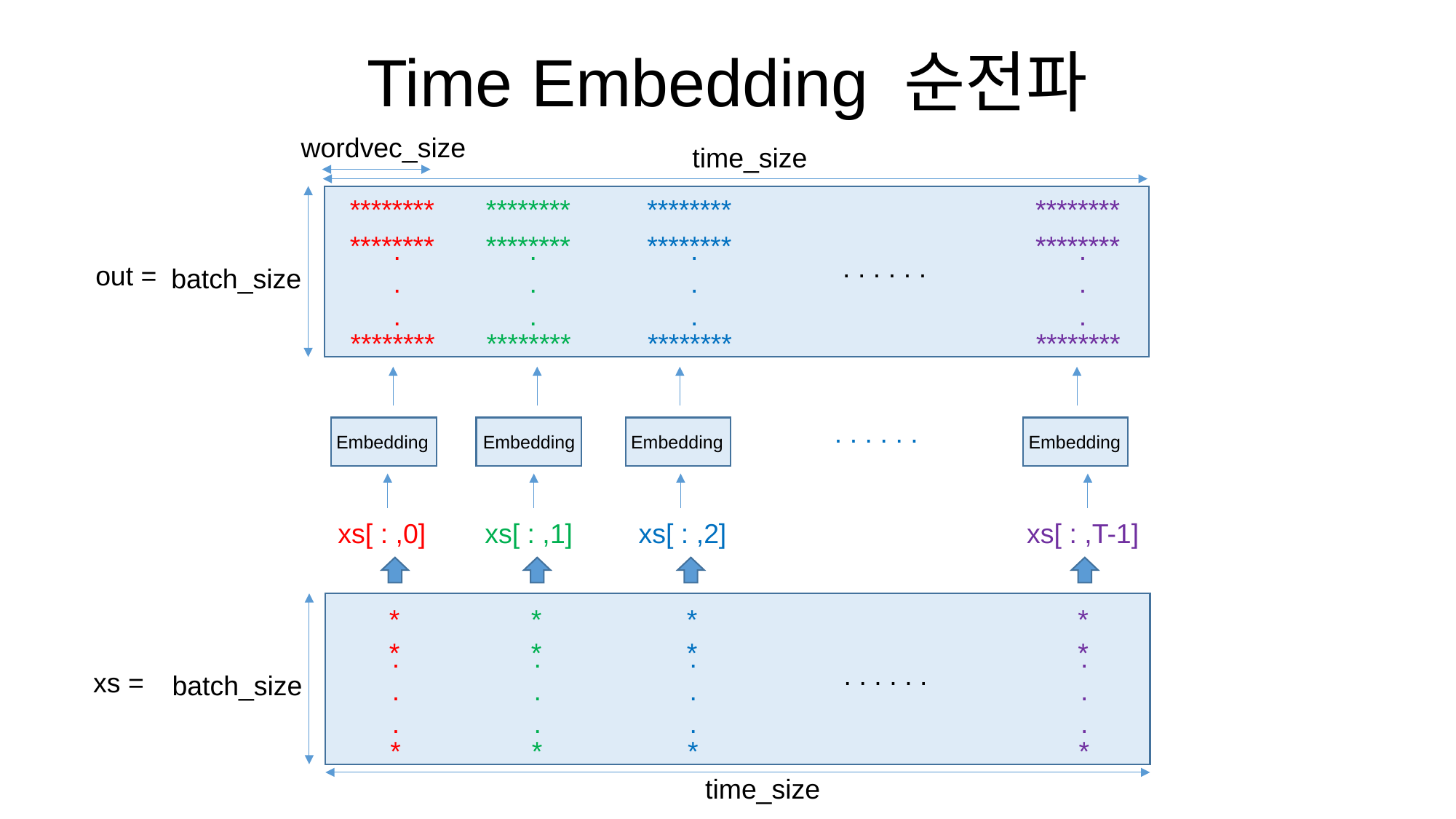

Time Embedding 순전파
wordvec_size
time_size

********
********
********
********
********
********
********
********
.
.
.
.
.
.
.
.
.
.
.
.
. . . . . .
out =
batch_size
********
********
********
********
. . . . . .

Embedding
Embedding
Embedding
Embedding
xs[ : ,0]
xs[ : ,1]
xs[ : ,2]
xs[ : ,T-1]

*
*
*
*
*
*
*
*
.
.
.
.
.
.
.
.
.
.
.
.
. . . . . .
xs =
batch_size
*
*
*
*
time_size